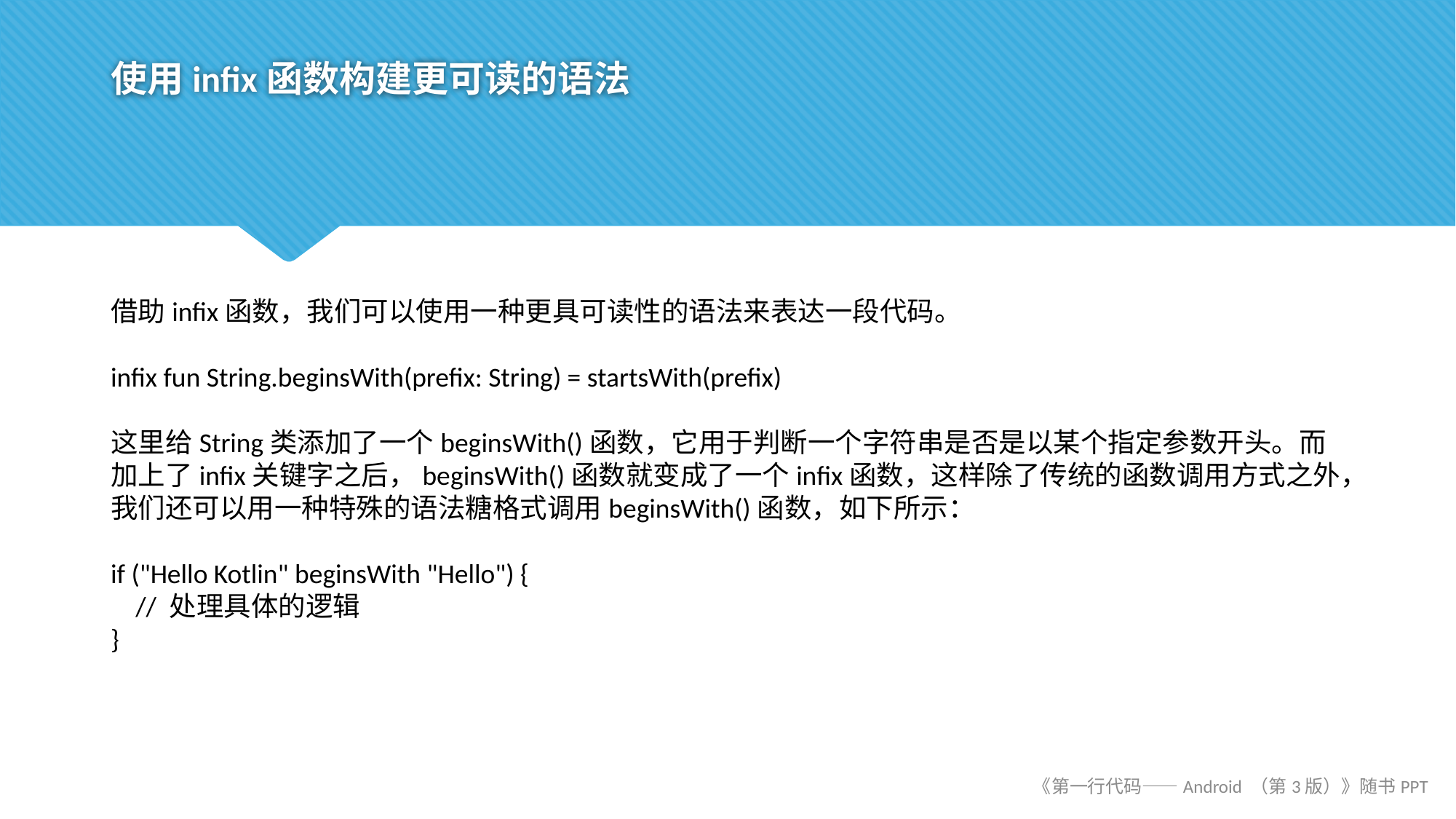

# 使用infix函数构建更可读的语法
借助infix函数，我们可以使用一种更具可读性的语法来表达一段代码。

infix fun String.beginsWith(prefix: String) = startsWith(prefix)

这里给String类添加了一个beginsWith()函数，它用于判断一个字符串是否是以某个指定参数开头。而加上了infix关键字之后，beginsWith()函数就变成了一个infix函数，这样除了传统的函数调用方式之外，我们还可以用一种特殊的语法糖格式调用beginsWith()函数，如下所示：

if ("Hello Kotlin" beginsWith "Hello") {
    // 处理具体的逻辑
}